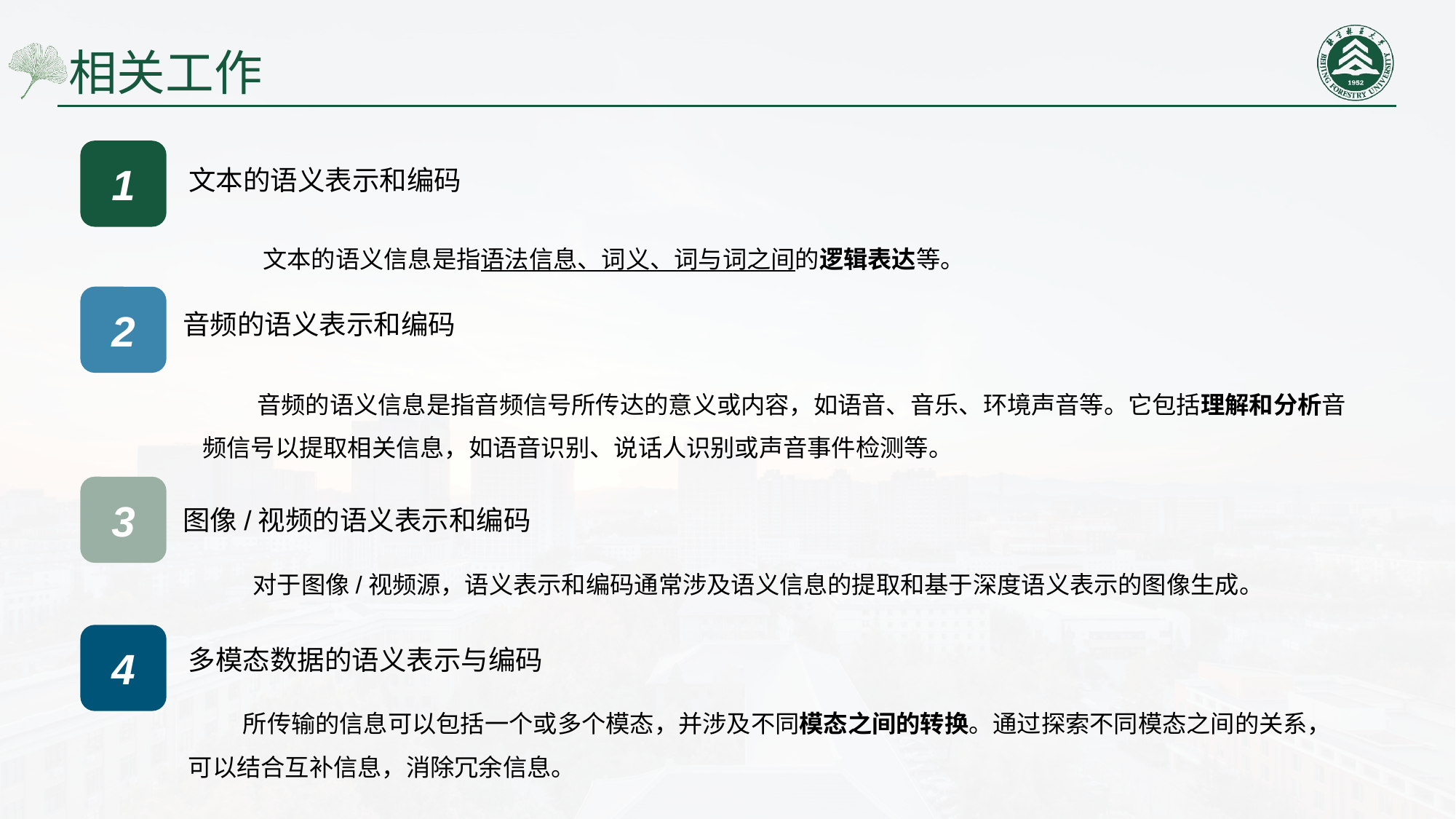

# 相关工作
1
文本的语义表示和编码
文本的语义信息是指语法信息、词义、词与词之间的逻辑表达等。
2
音频的语义表示和编码
音频的语义信息是指音频信号所传达的意义或内容，如语音、音乐、环境声音等。它包括理解和分析音频信号以提取相关信息，如语音识别、说话人识别或声音事件检测等。
3
图像/视频的语义表示和编码
对于图像/视频源，语义表示和编码通常涉及语义信息的提取和基于深度语义表示的图像生成。
4
多模态数据的语义表示与编码
所传输的信息可以包括一个或多个模态，并涉及不同模态之间的转换。通过探索不同模态之间的关系，可以结合互补信息，消除冗余信息。